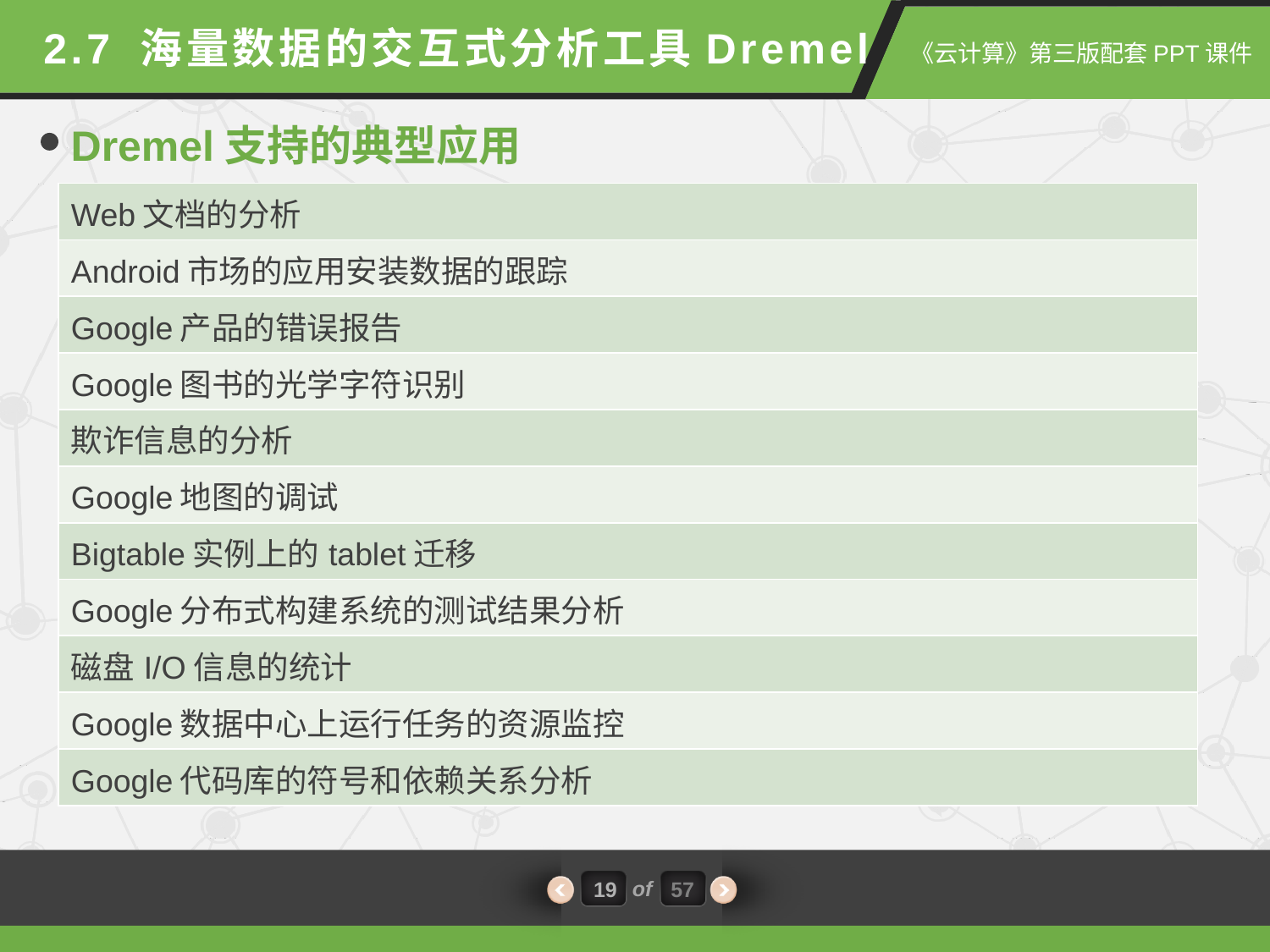

2.7 海量数据的交互式分析工具Dremel
Dremel支持的典型应用

| Web文档的分析 |
| --- |
| Android市场的应用安装数据的跟踪 |
| Google产品的错误报告 |
| Google图书的光学字符识别 |
| 欺诈信息的分析 |
| Google地图的调试 |
| Bigtable实例上的tablet迁移 |
| Google分布式构建系统的测试结果分析 |
| 磁盘I/O信息的统计 |
| Google数据中心上运行任务的资源监控 |
| Google代码库的符号和依赖关系分析 |
19